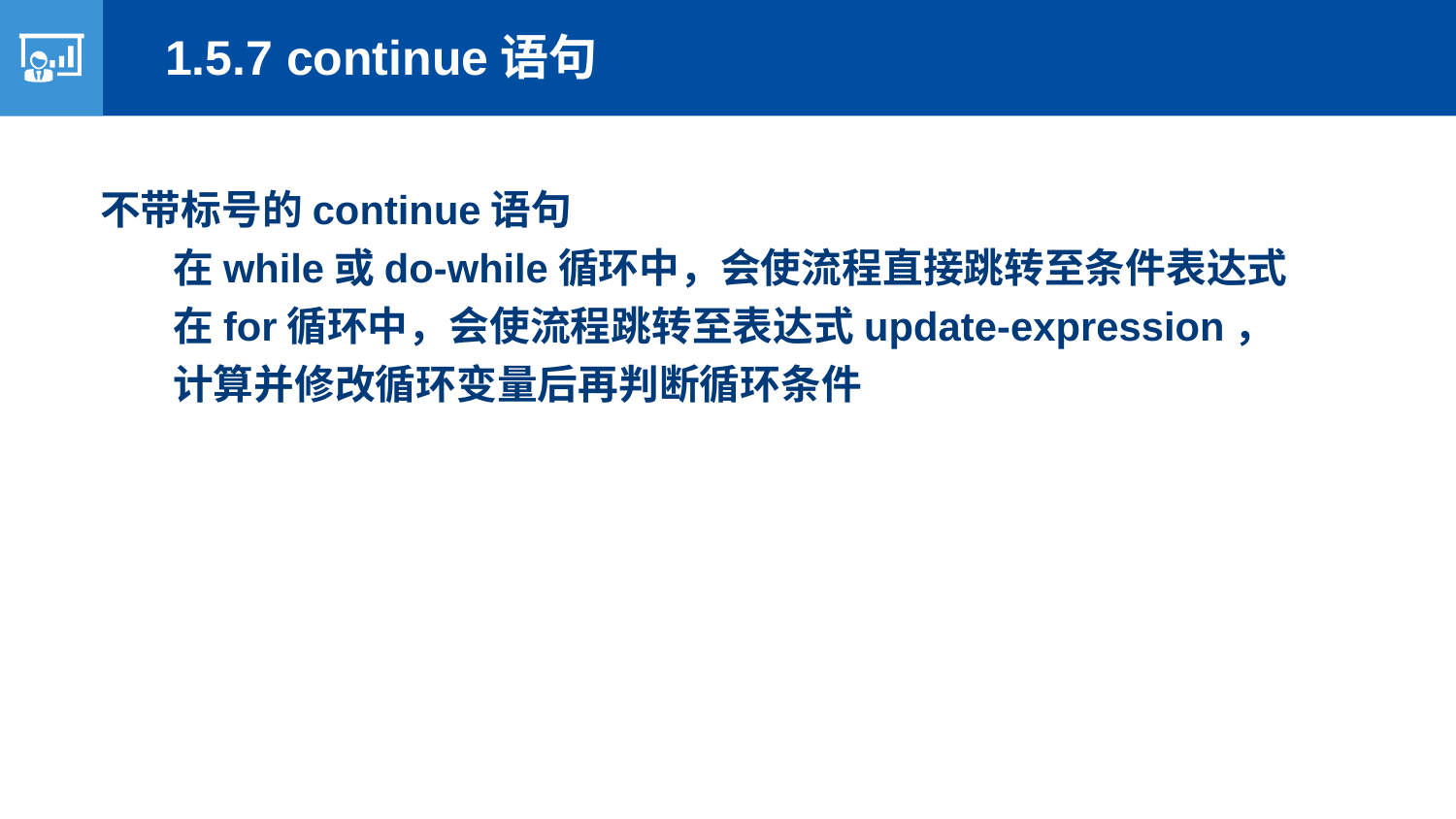

1.5.7 continue语句
不带标号的continue语句
在while或do-while循环中，会使流程直接跳转至条件表达式
在for循环中，会使流程跳转至表达式update-expression，计算并修改循环变量后再判断循环条件